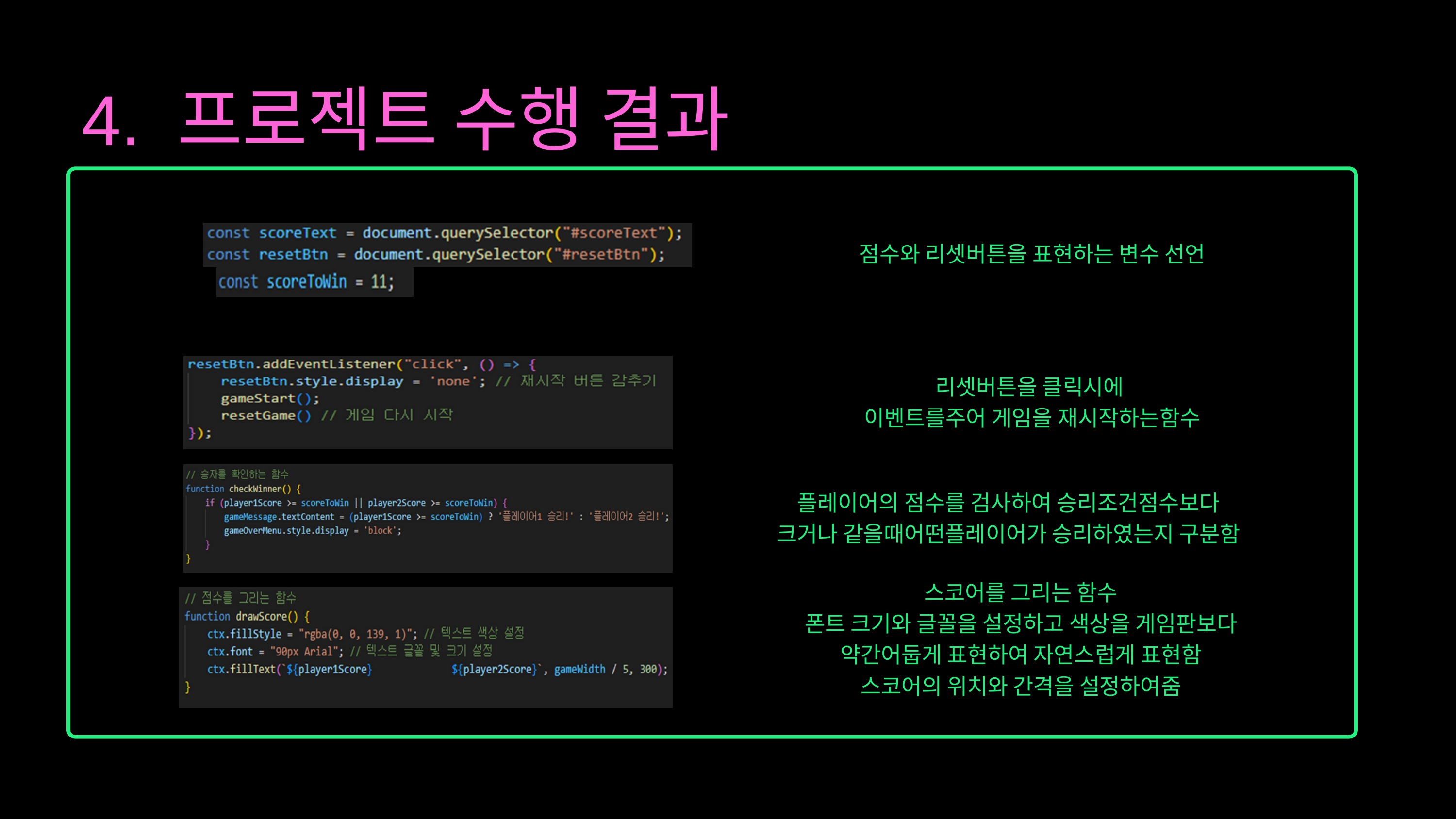

4. 프로젝트 수행 결과

점수와 리셋버튼을 표현하는 변수 선언

리셋버튼을 클릭시에
이벤트를주어 게임을 재시작하는함수

플레이어의 점수를 검사하여 승리조건점수보다
크거나 같을때어떤플레이어가 승리하였는지 구분함
스코어를 그리는 함수
폰트 크기와 글꼴을 설정하고 색상을 게임판보다
약간어둡게 표현하여 자연스럽게 표현함
스코어의 위치와 간격을 설정하여줌